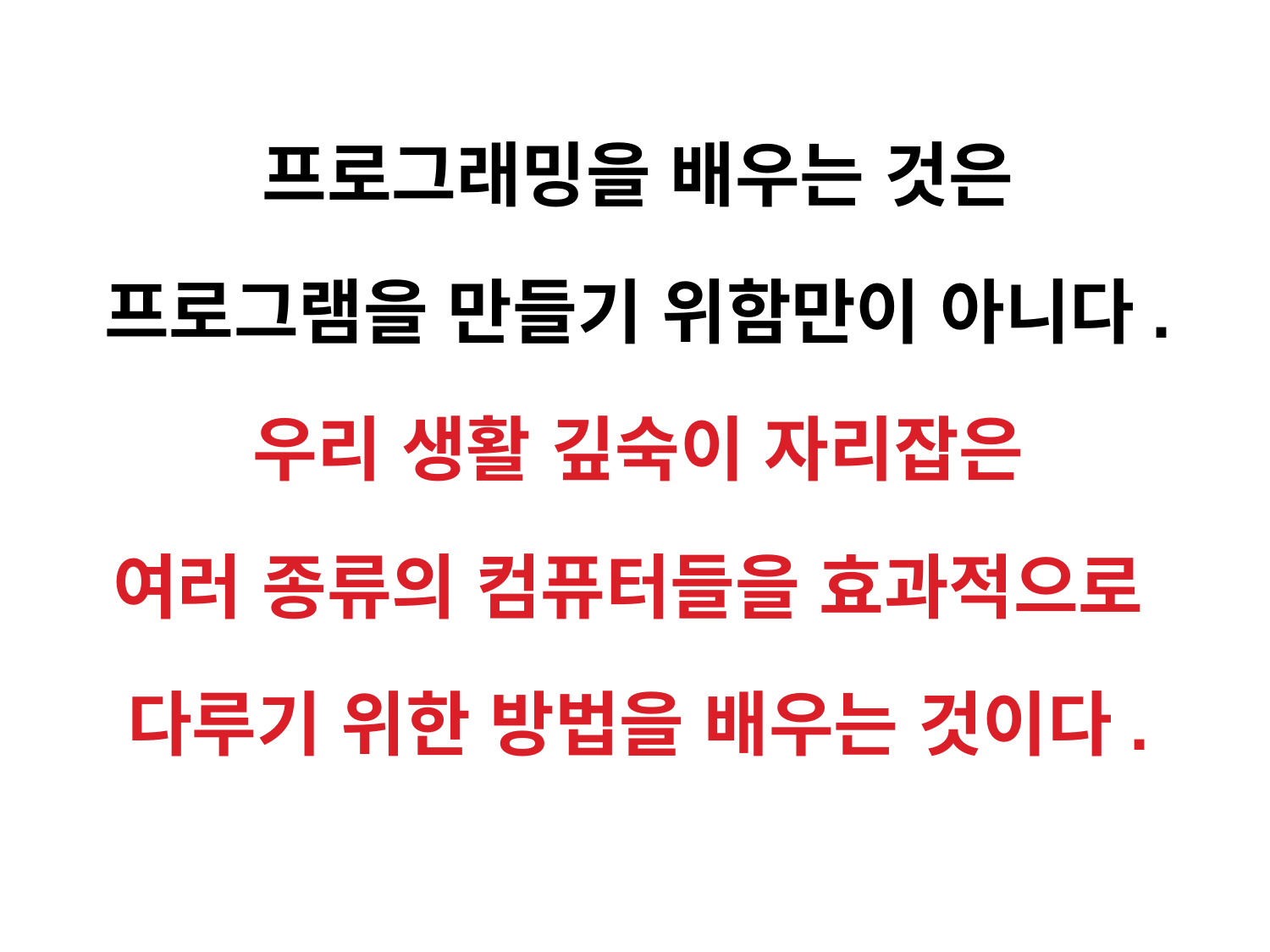

프로그래밍을 배우는 것은
프로그램을 만들기 위함만이 아니다.
우리 생활 깊숙이 자리잡은
여러 종류의 컴퓨터들을 효과적으로
다루기 위한 방법을 배우는 것이다.